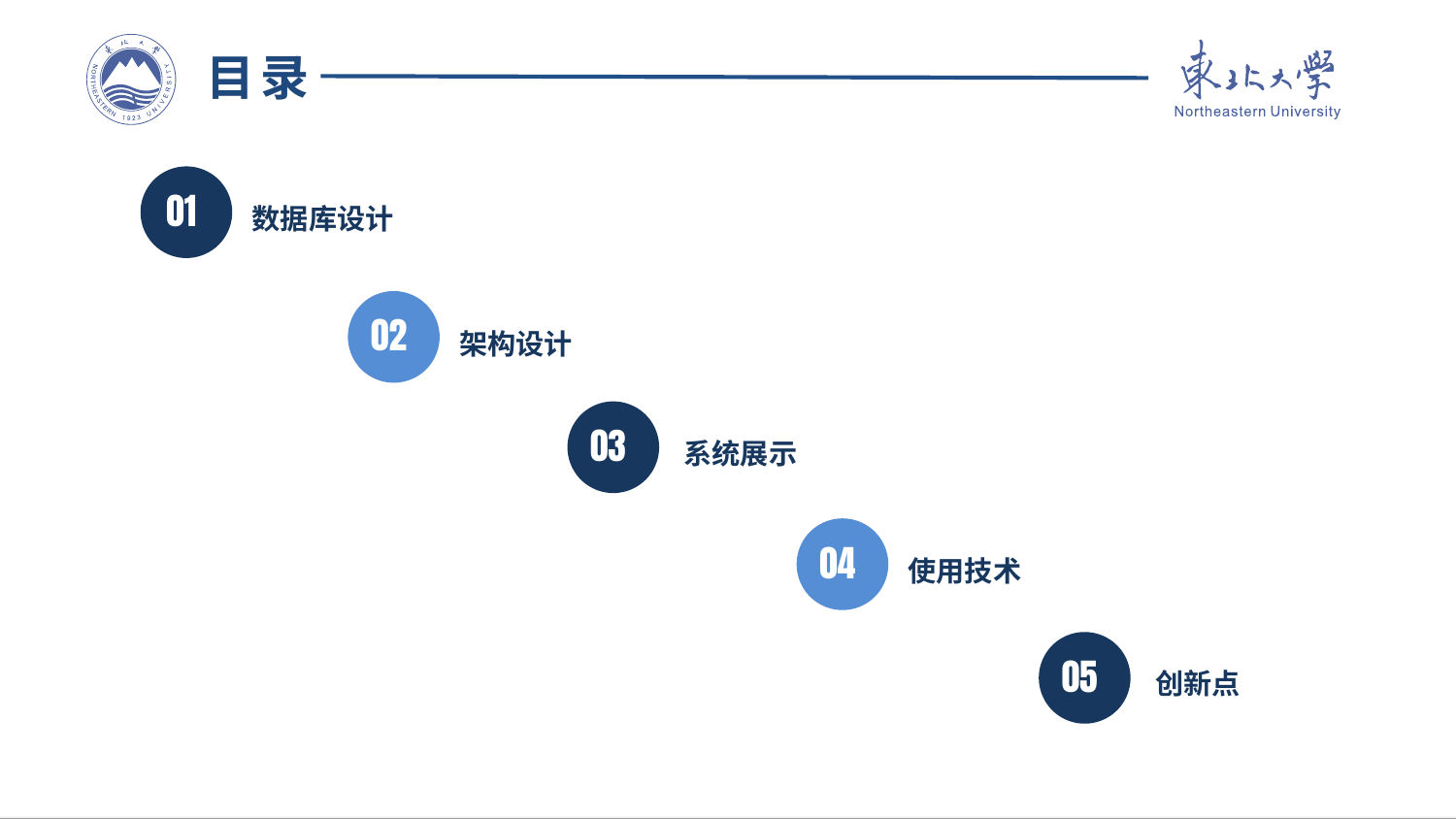

目录

01
数据库设计

02
架构设计

03
系统展示

04
使用技术

05
创新点